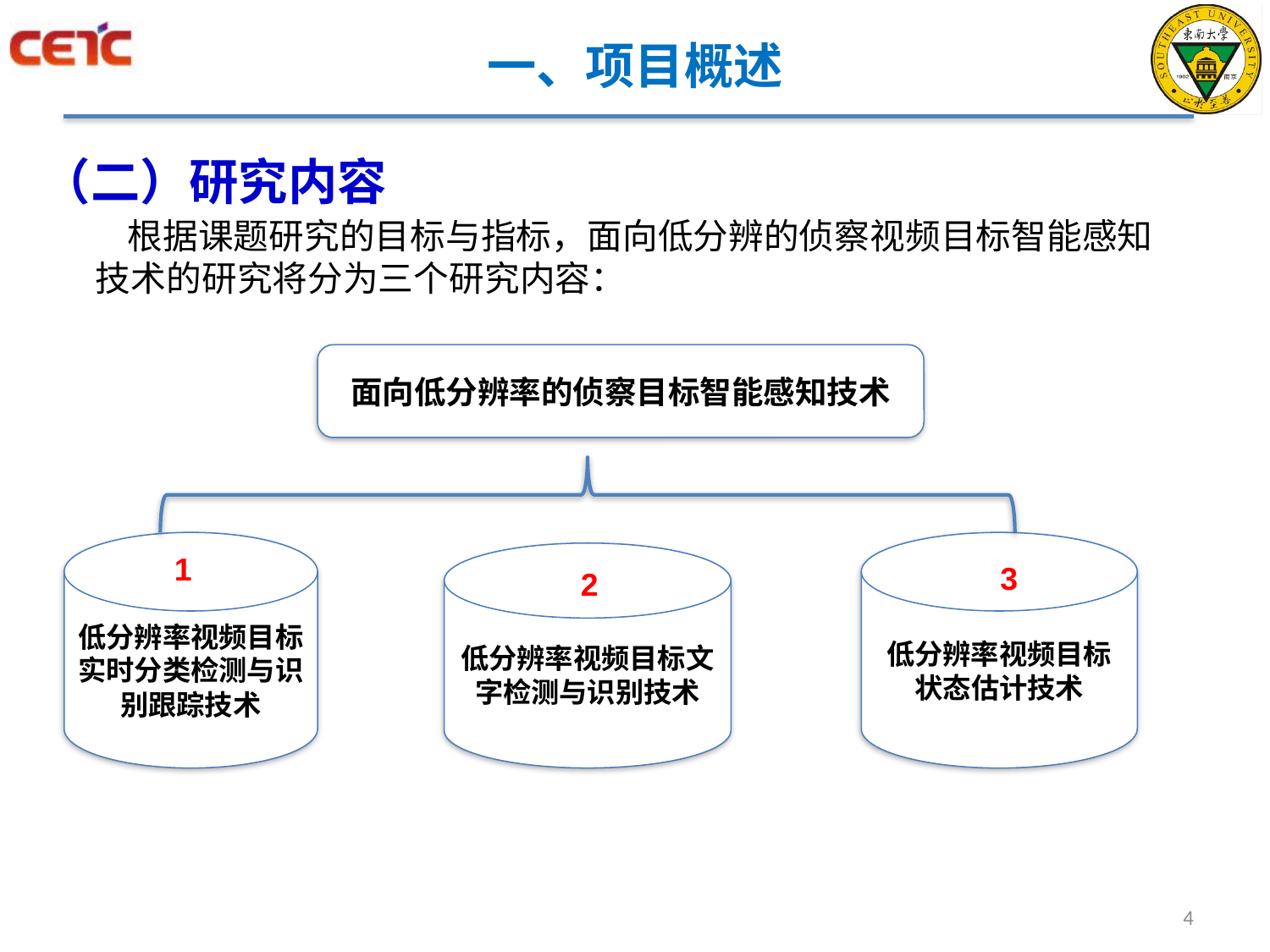

# 一、项目概述

（二）研究内容

   根据课题研究的目标与指标，面向低分辨的侦察视频目标智能感知技术的研究将分为三个研究内容：
面向低分辨率的侦察目标智能感知技术

低分辨率视频目标状态估计技术
低分辨率视频目标实时分类检测与识别跟踪技术
1
低分辨率视频目标文字检测与识别技术
3
2
4